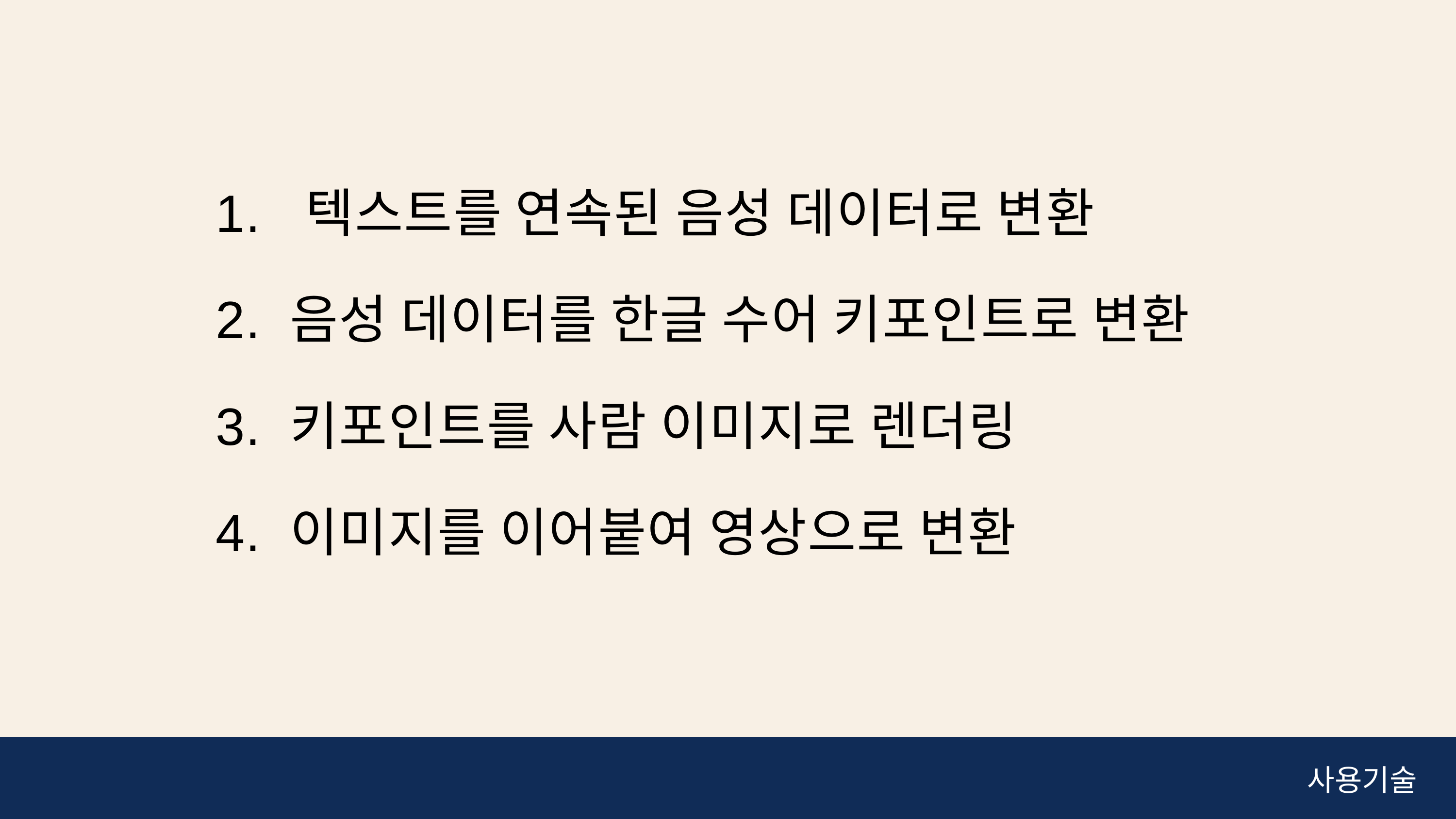

1.  텍스트를 연속된 음성 데이터로 변환
2. 음성 데이터를 한글 수어 키포인트로 변환
3. 키포인트를 사람 이미지로 렌더링
4. 이미지를 이어붙여 영상으로 변환

사용기술